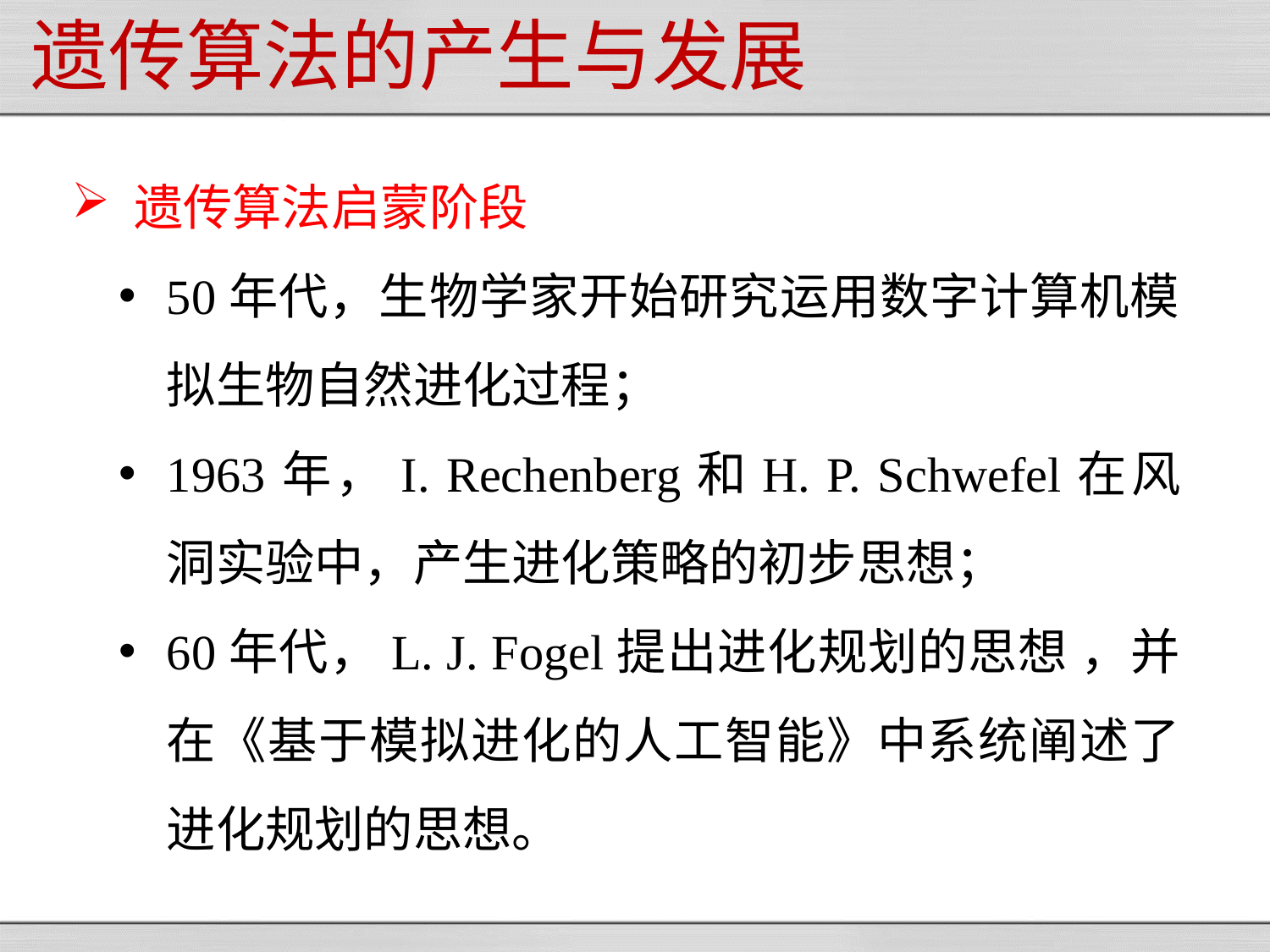

# 遗传算法的产生与发展
遗传算法启蒙阶段
50年代，生物学家开始研究运用数字计算机模拟生物自然进化过程；
1963年，I. Rechenberg和H. P. Schwefel在风洞实验中，产生进化策略的初步思想；
60年代，L. J. Fogel提出进化规划的思想 ，并在《基于模拟进化的人工智能》中系统阐述了进化规划的思想。